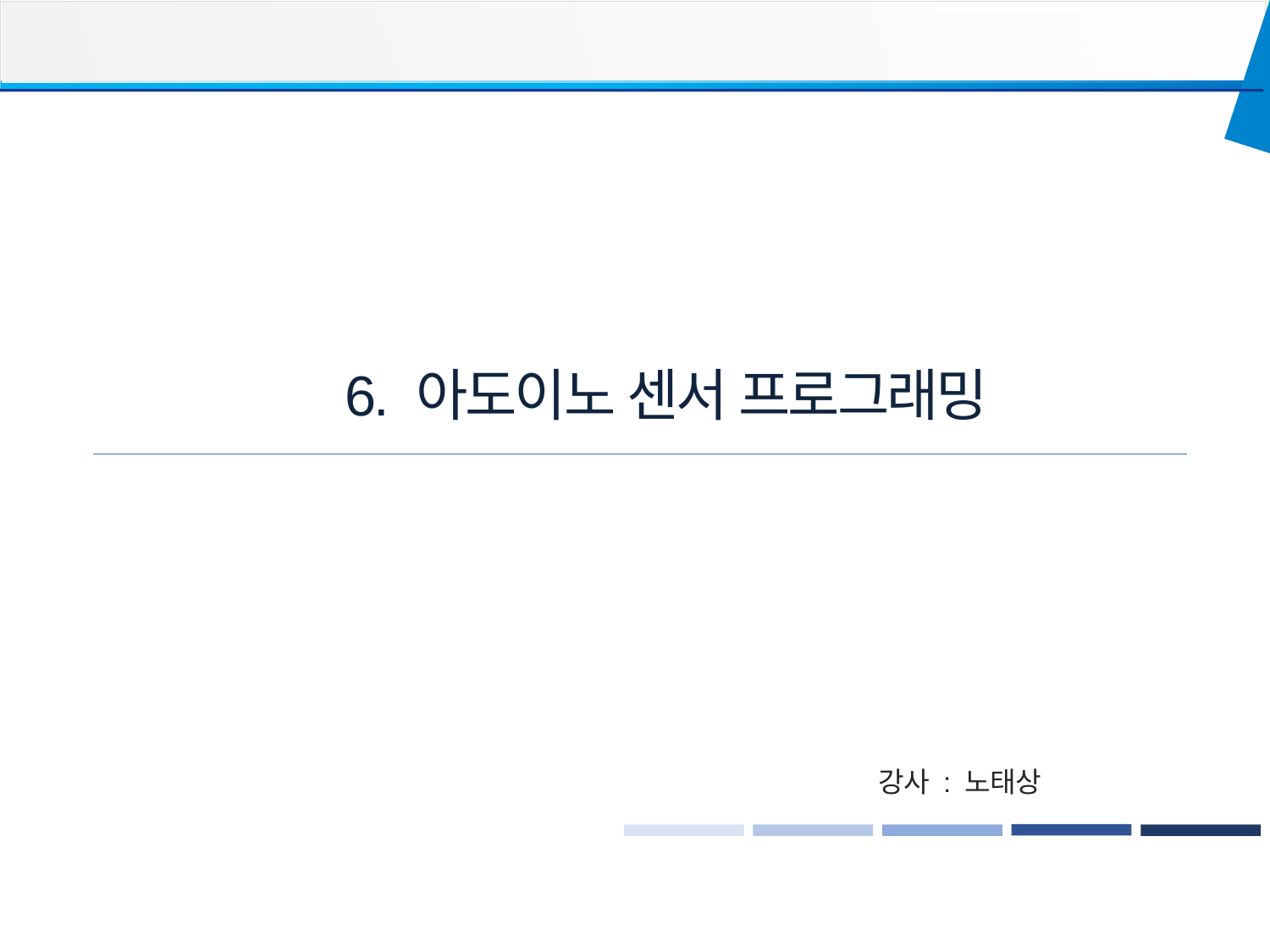

6. 아도이노 센서 프로그래밍

강사 : 노태상